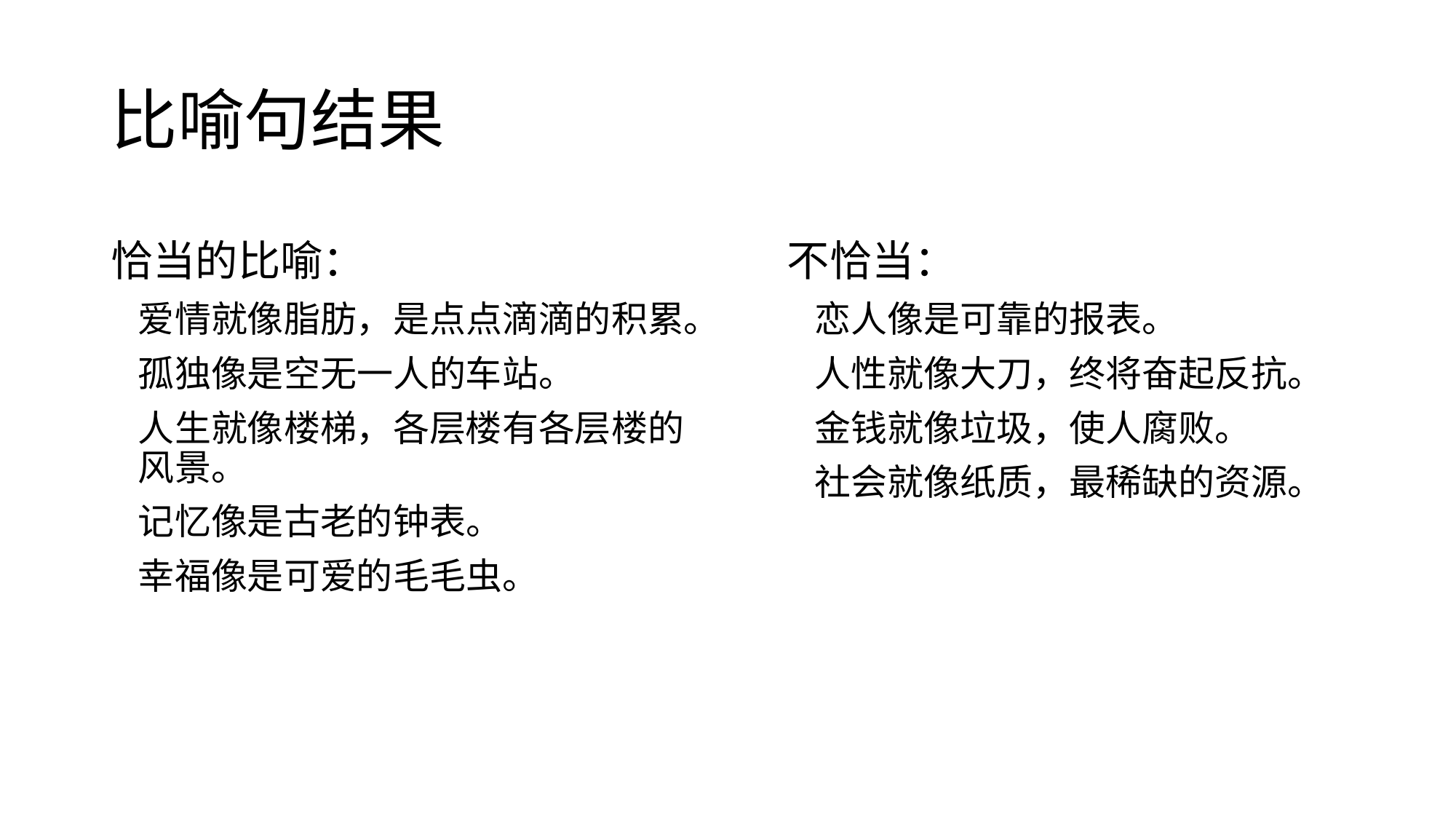

# 比喻句结果
恰当的比喻：
爱情就像脂肪，是点点滴滴的积累。
孤独像是空无一人的车站。
人生就像楼梯，各层楼有各层楼的风景。
记忆像是古老的钟表。
幸福像是可爱的毛毛虫。
不恰当：
恋人像是可靠的报表。
人性就像大刀，终将奋起反抗。
金钱就像垃圾，使人腐败。
社会就像纸质，最稀缺的资源。